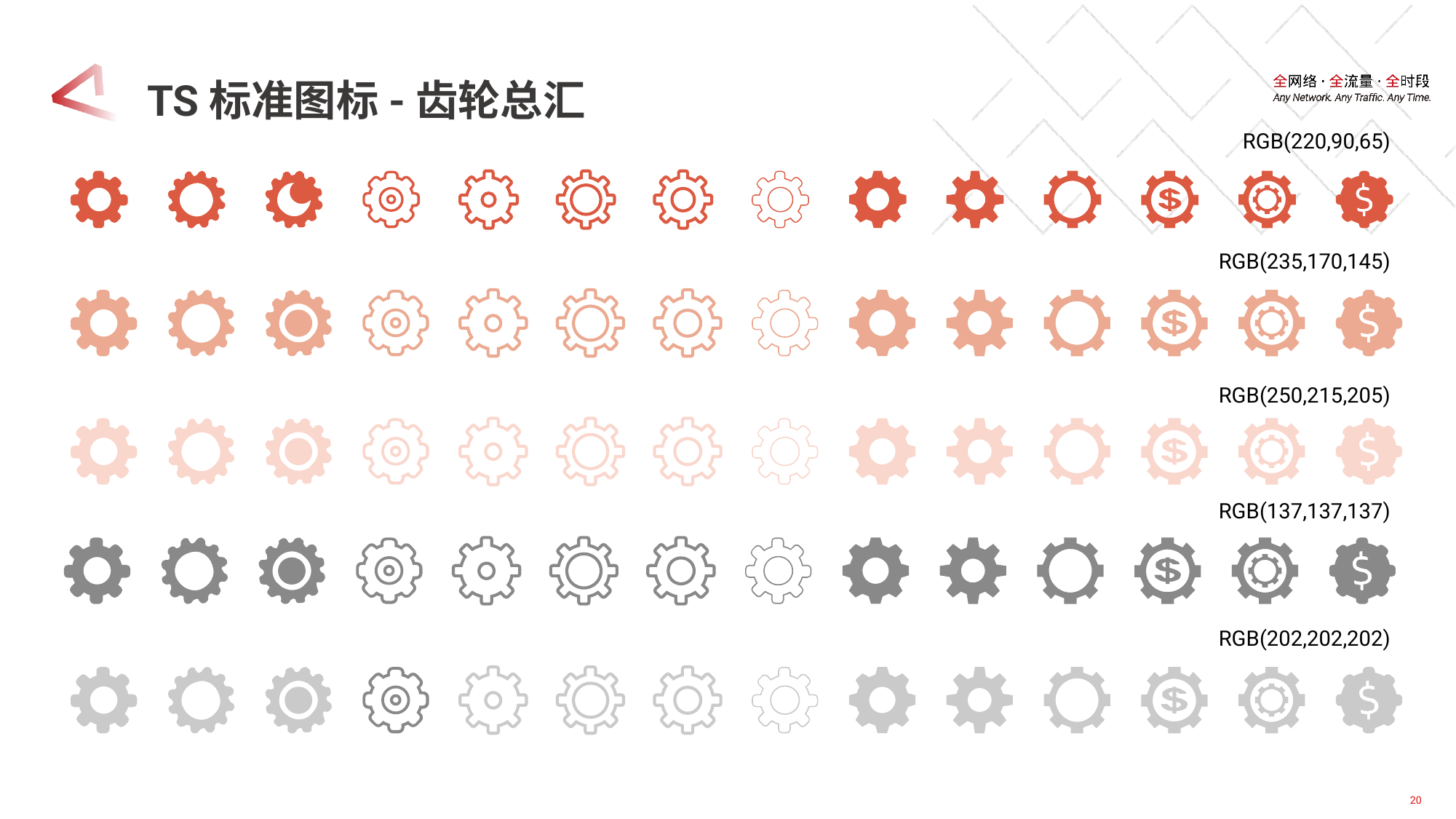

# TS标准图标-齿轮总汇
RGB(220,90,65)

RGB(235,170,145)

RGB(250,215,205)

RGB(137,137,137)

RGB(202,202,202)